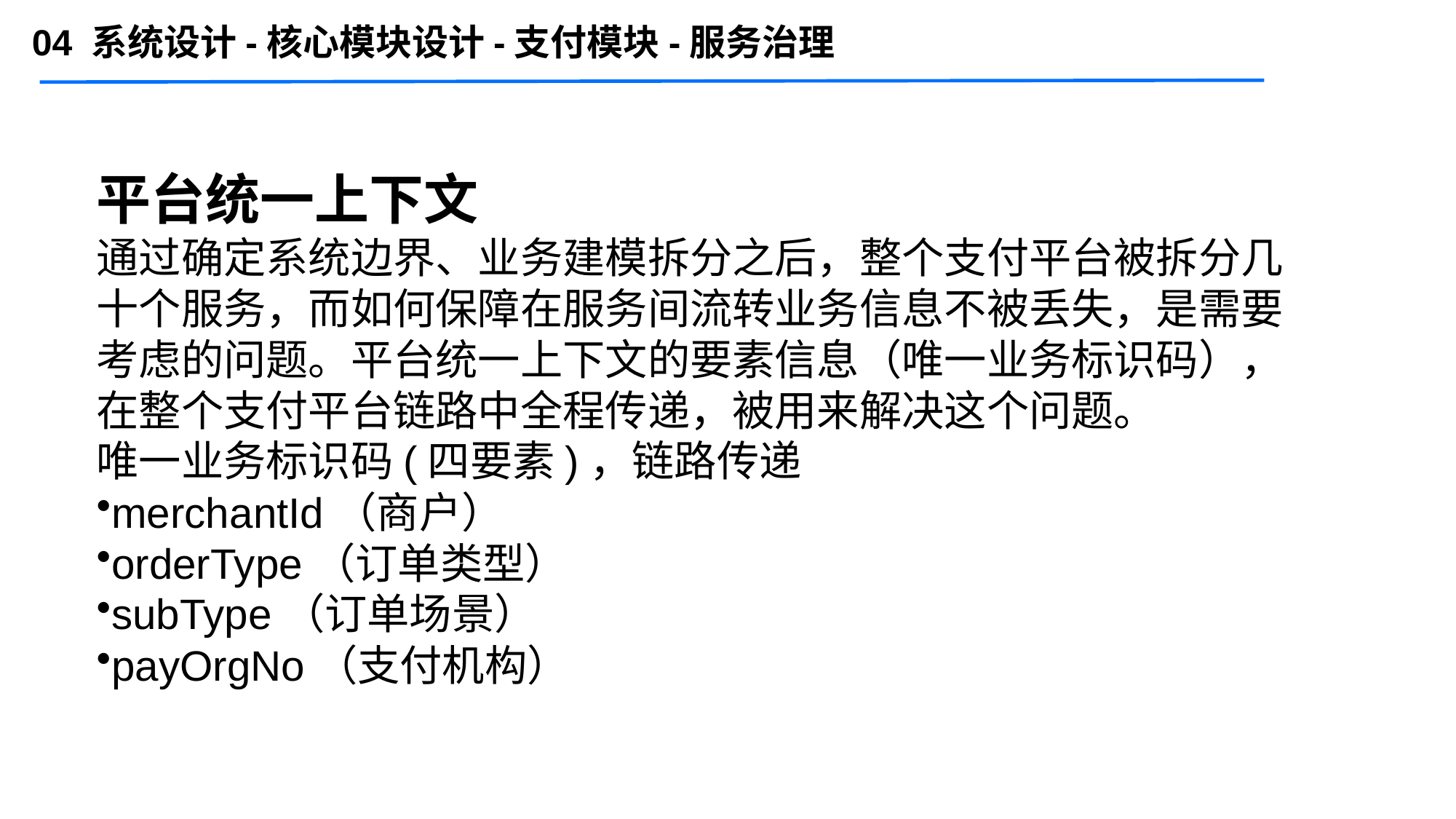

04 系统设计-核心模块设计-支付模块-服务治理

平台统一上下文
通过确定系统边界、业务建模拆分之后，整个支付平台被拆分几十个服务，而如何保障在服务间流转业务信息不被丢失，是需要考虑的问题。平台统一上下文的要素信息（唯一业务标识码），在整个支付平台链路中全程传递，被用来解决这个问题。
唯一业务标识码(四要素)，链路传递
merchantId（商户）
orderType（订单类型）
subType（订单场景）
payOrgNo（支付机构）